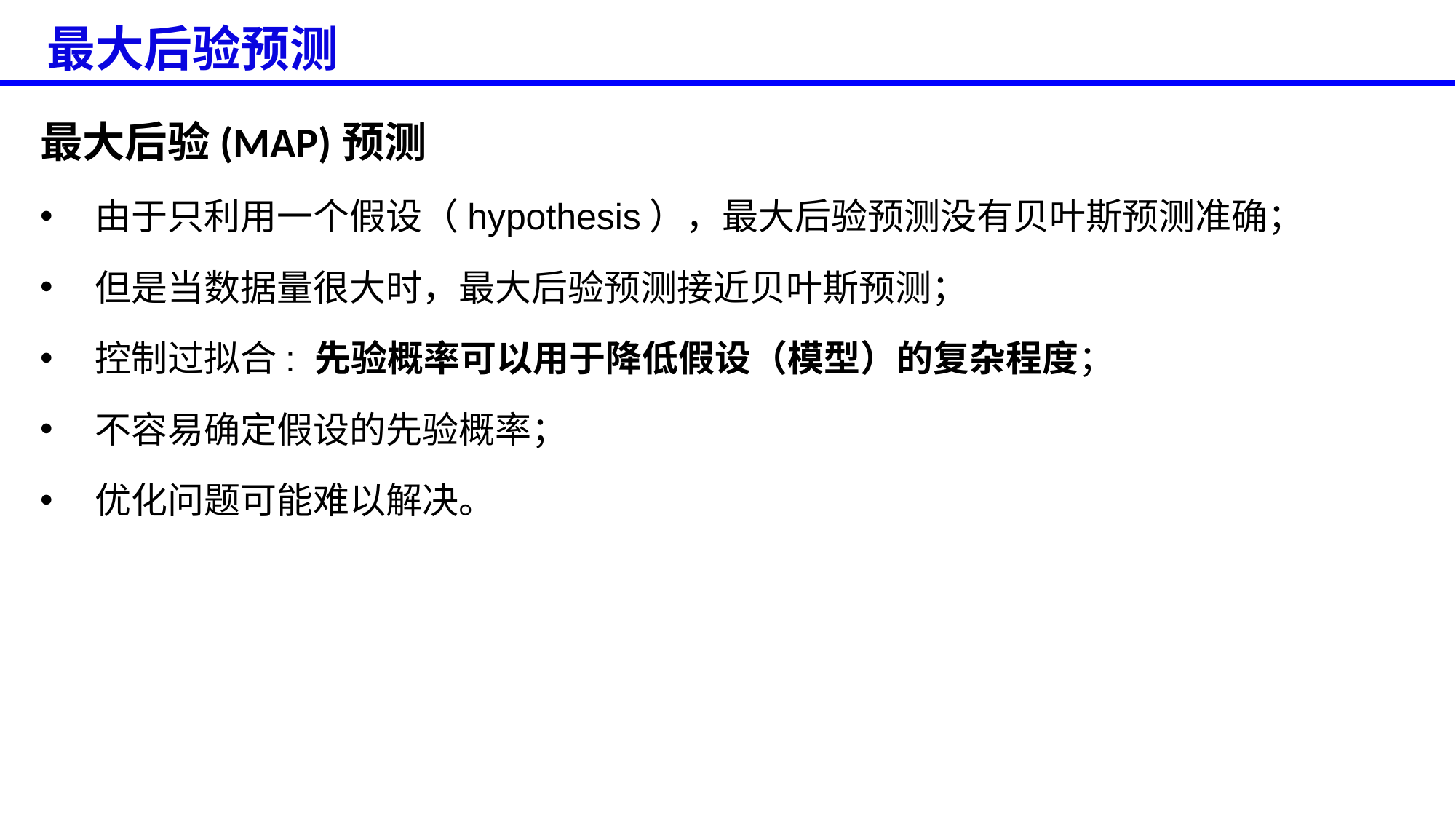

最大后验预测
最大后验(MAP)预测
由于只利用一个假设（hypothesis），最大后验预测没有贝叶斯预测准确；
但是当数据量很大时，最大后验预测接近贝叶斯预测；
控制过拟合: 先验概率可以用于降低假设（模型）的复杂程度；
不容易确定假设的先验概率；
优化问题可能难以解决。